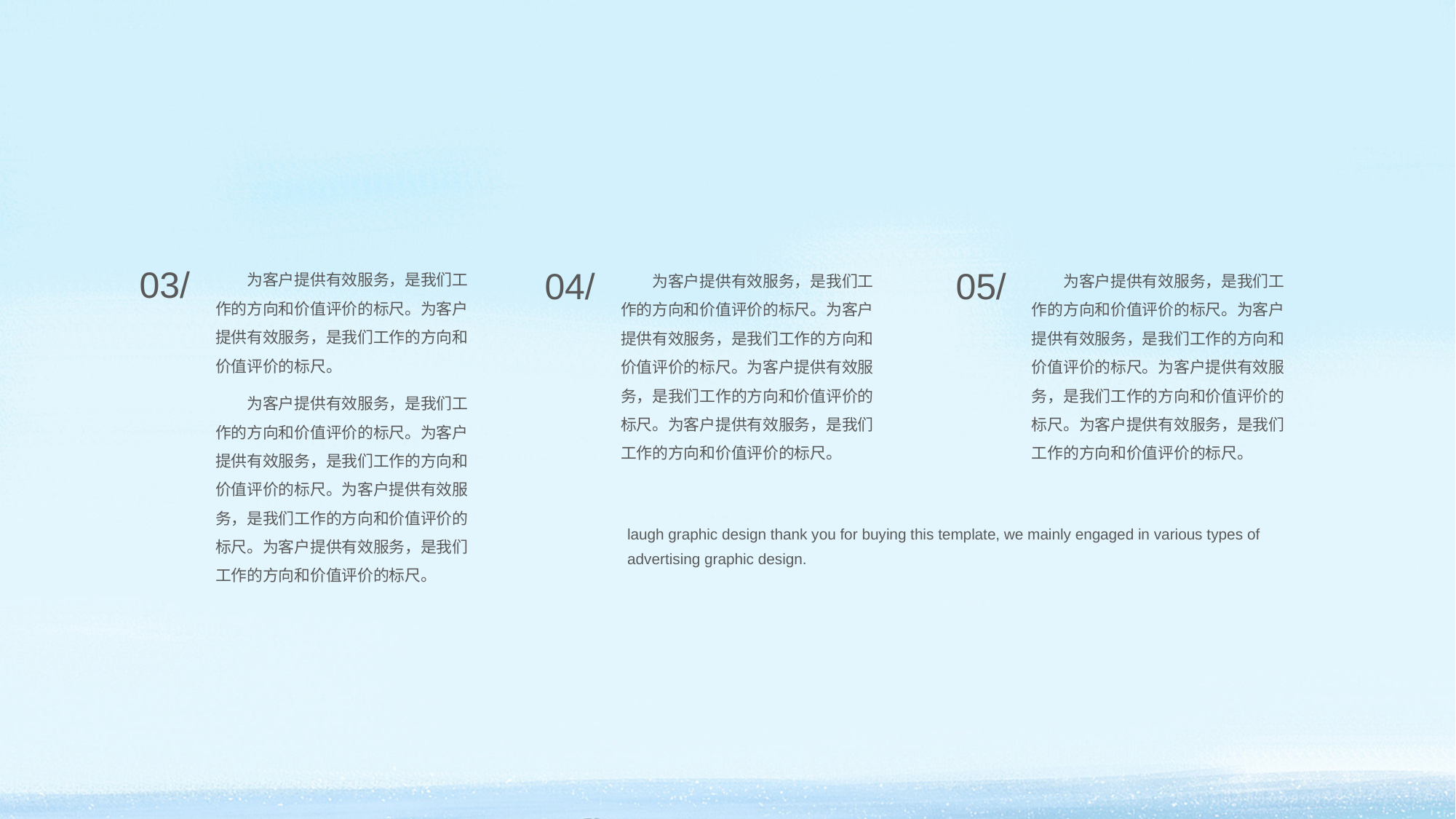

为客户提供有效服务，是我们工作的方向和价值评价的标尺。为客户提供有效服务，是我们工作的方向和价值评价的标尺。
　　为客户提供有效服务，是我们工作的方向和价值评价的标尺。为客户提供有效服务，是我们工作的方向和价值评价的标尺。为客户提供有效服务，是我们工作的方向和价值评价的标尺。为客户提供有效服务，是我们工作的方向和价值评价的标尺。
03/
　　为客户提供有效服务，是我们工作的方向和价值评价的标尺。为客户提供有效服务，是我们工作的方向和价值评价的标尺。为客户提供有效服务，是我们工作的方向和价值评价的标尺。为客户提供有效服务，是我们工作的方向和价值评价的标尺。
　　为客户提供有效服务，是我们工作的方向和价值评价的标尺。为客户提供有效服务，是我们工作的方向和价值评价的标尺。为客户提供有效服务，是我们工作的方向和价值评价的标尺。为客户提供有效服务，是我们工作的方向和价值评价的标尺。
04/
05/
laugh graphic design thank you for buying this template, we mainly engaged in various types of advertising graphic design.